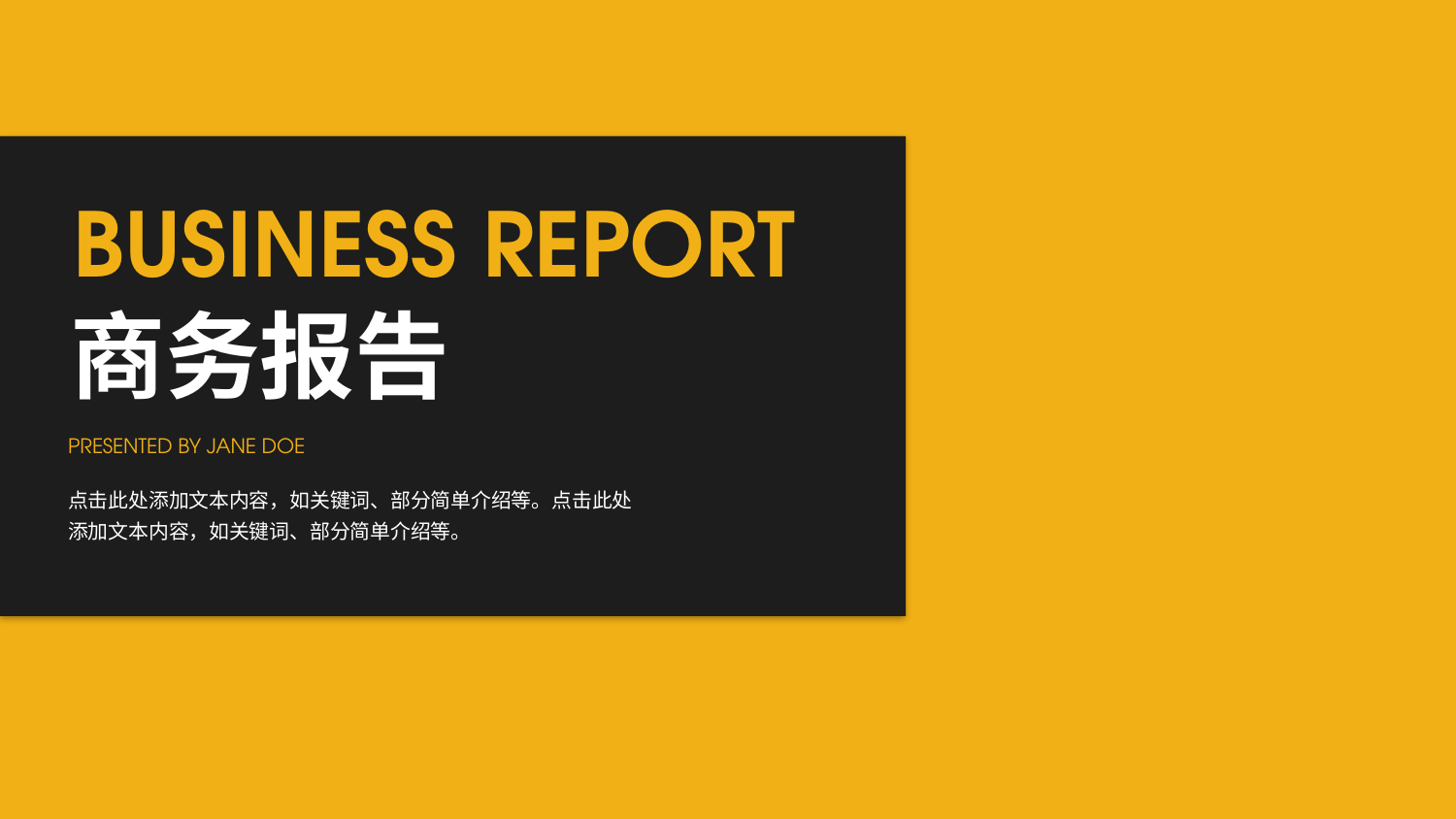

BUSINESS REPORT
商务报告
PRESENTED BY JANE DOE
点击此处添加文本内容，如关键词、部分简单介绍等。点击此处添加文本内容，如关键词、部分简单介绍等。